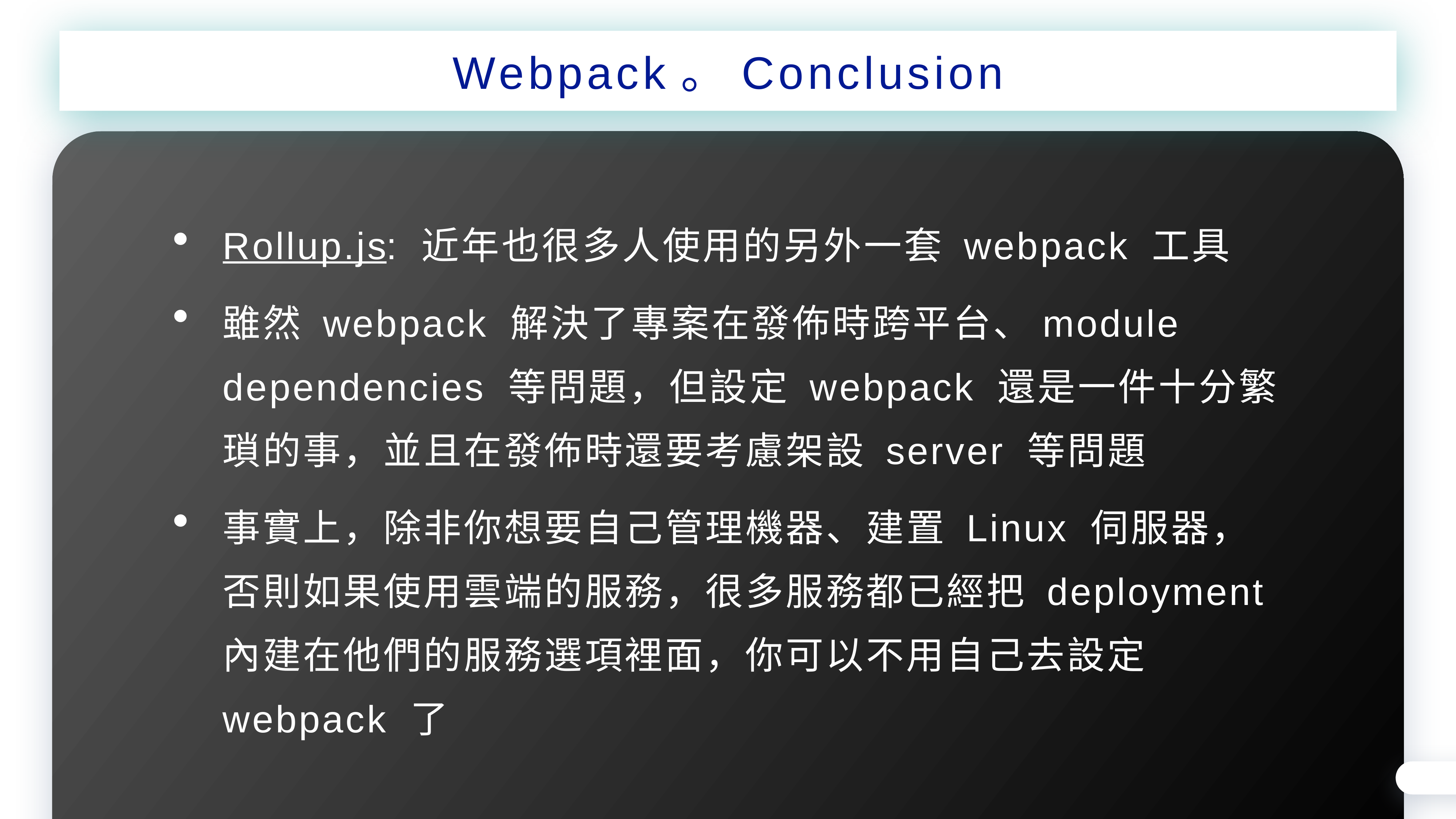

Webpack。Conclusion
Rollup.js: 近年也很多人使用的另外一套 webpack 工具
雖然 webpack 解決了專案在發佈時跨平台、module dependencies 等問題，但設定 webpack 還是一件十分繁瑣的事，並且在發佈時還要考慮架設 server 等問題
事實上，除非你想要自己管理機器、建置 Linux 伺服器，否則如果使用雲端的服務，很多服務都已經把 deployment 內建在他們的服務選項裡面，你可以不用自己去設定 webpack 了
46